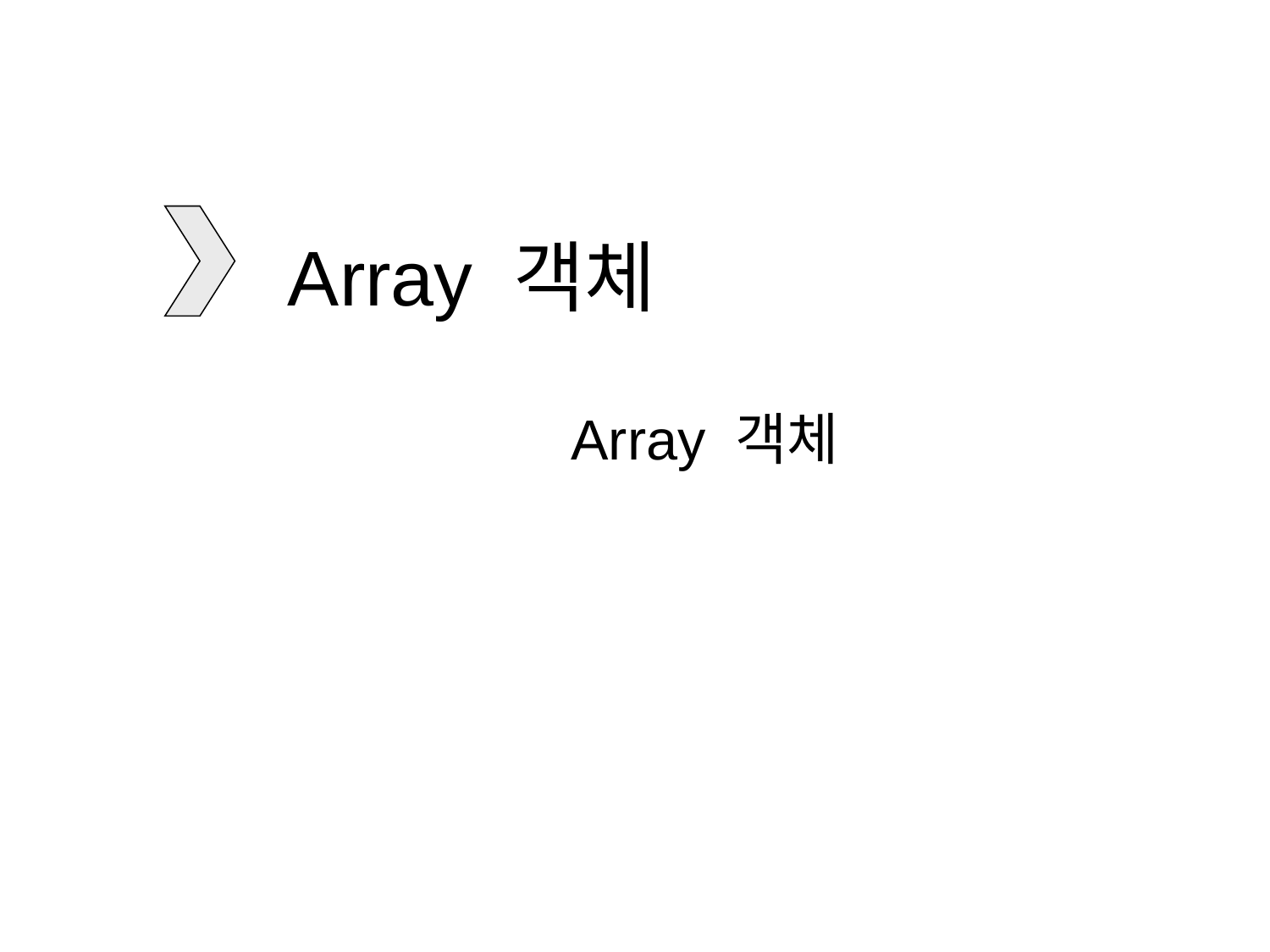

# Array 객체
Array 객체
Date 객체
Array 객체